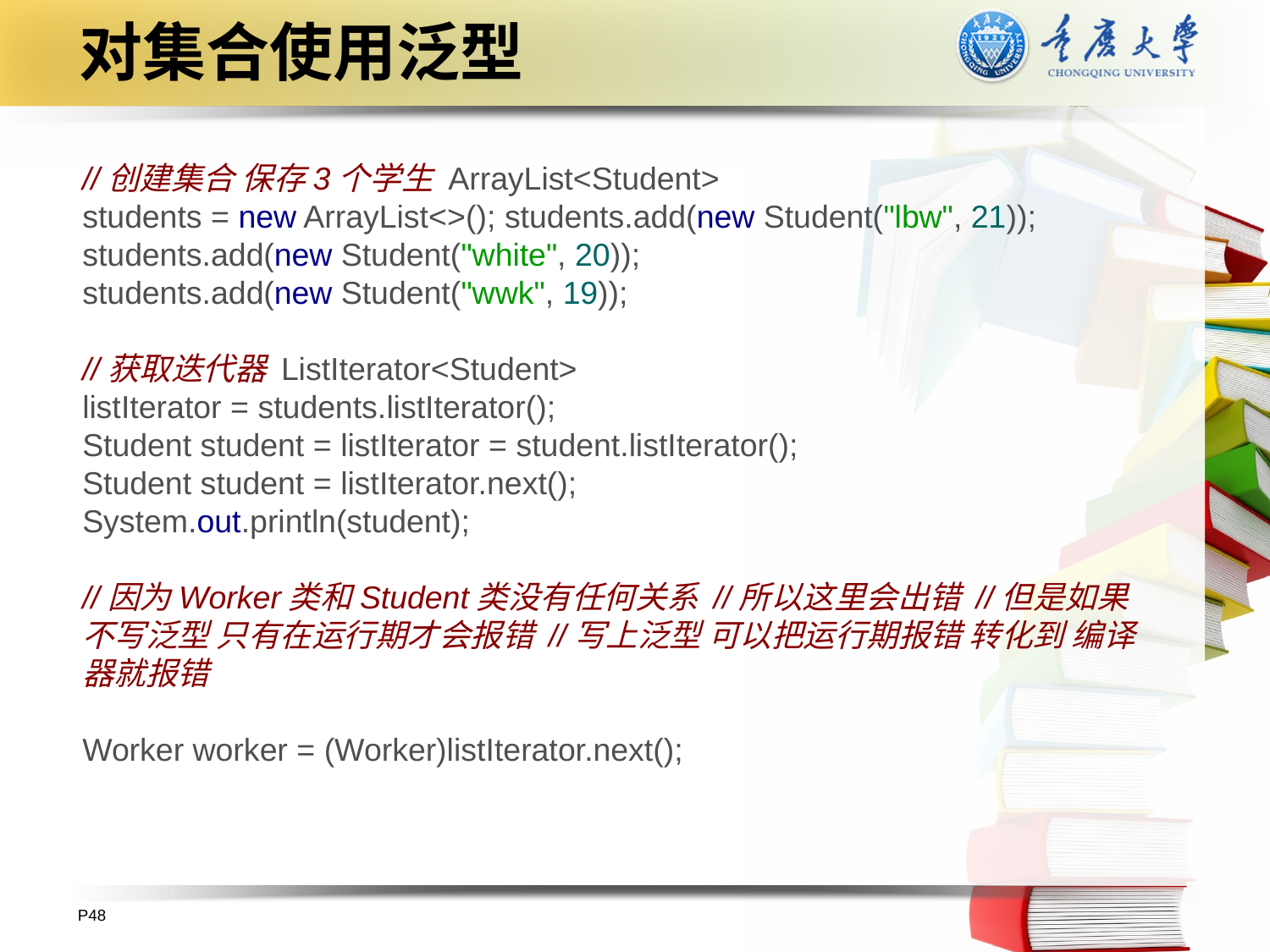

# 对集合使用泛型
//创建集合 保存3个学生 ArrayList<Student>
students = new ArrayList<>(); students.add(new Student("lbw", 21));
students.add(new Student("white", 20));
students.add(new Student("wwk", 19));

//获取迭代器 ListIterator<Student>
listIterator = students.listIterator();
Student student = listIterator = student.listIterator();
Student student = listIterator.next();
System.out.println(student);

//因为Worker类和Student类没有任何关系 //所以这里会出错 //但是如果不写泛型 只有在运行期才会报错 //写上泛型 可以把运行期报错 转化到 编译器就报错

Worker worker = (Worker)listIterator.next();
P48